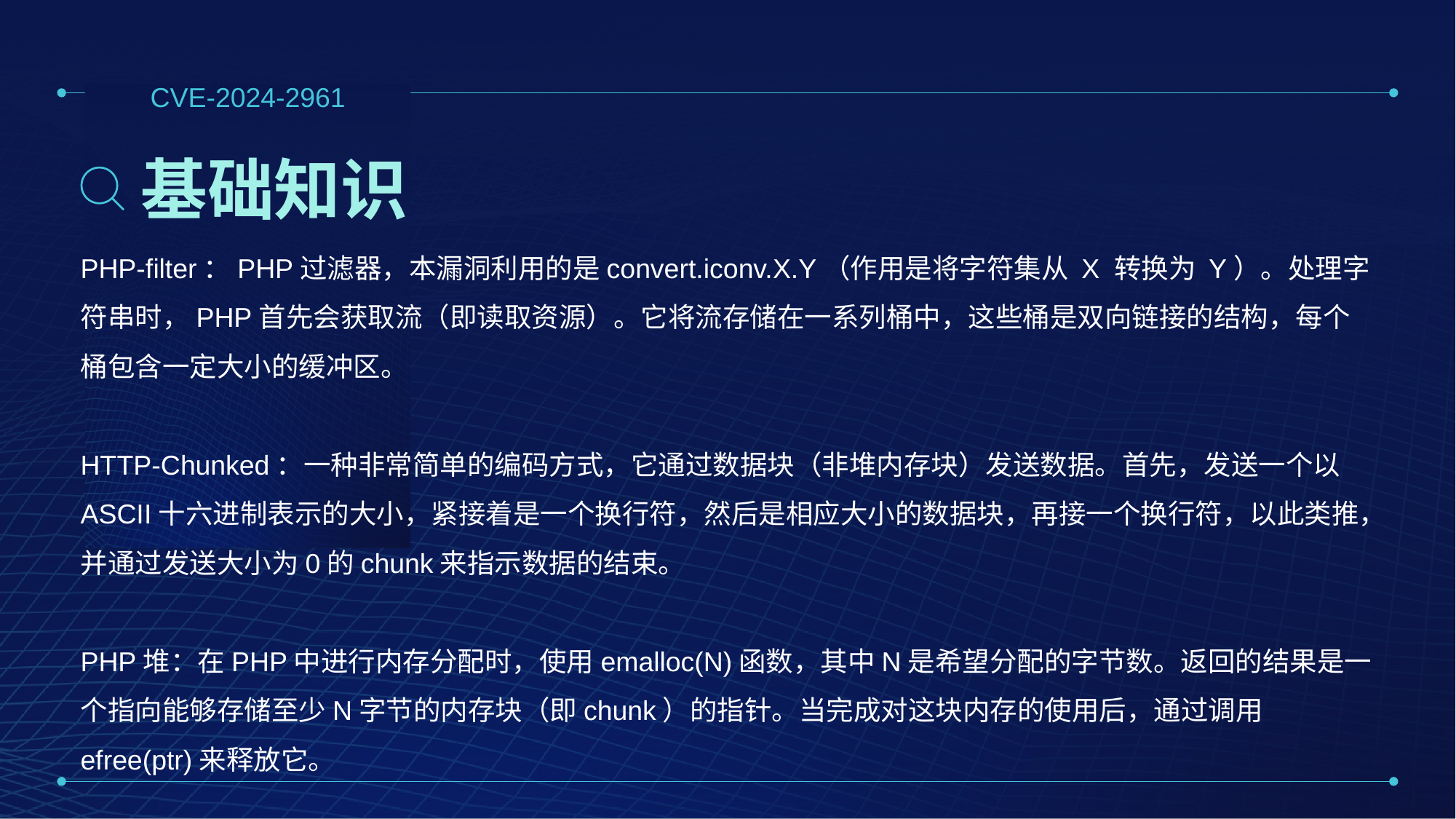

CVE-2024-2961
基础知识

PHP-filter：PHP过滤器，本漏洞利用的是convert.iconv.X.Y（作用是将字符集从 X 转换为 Y）。处理字符串时，PHP首先会获取流（即读取资源）。它将流存储在一系列桶中，这些桶是双向链接的结构，每个桶包含一定大小的缓冲区。

HTTP-Chunked：一种非常简单的编码方式，它通过数据块（非堆内存块）发送数据。首先，发送一个以ASCII十六进制表示的大小，紧接着是一个换行符，然后是相应大小的数据块，再接一个换行符，以此类推，并通过发送大小为0的chunk来指示数据的结束。

PHP堆：在PHP中进行内存分配时，使用emalloc(N)函数，其中N是希望分配的字节数。返回的结果是一个指向能够存储至少N字节的内存块（即chunk）的指针。当完成对这块内存的使用后，通过调用efree(ptr)来释放它。